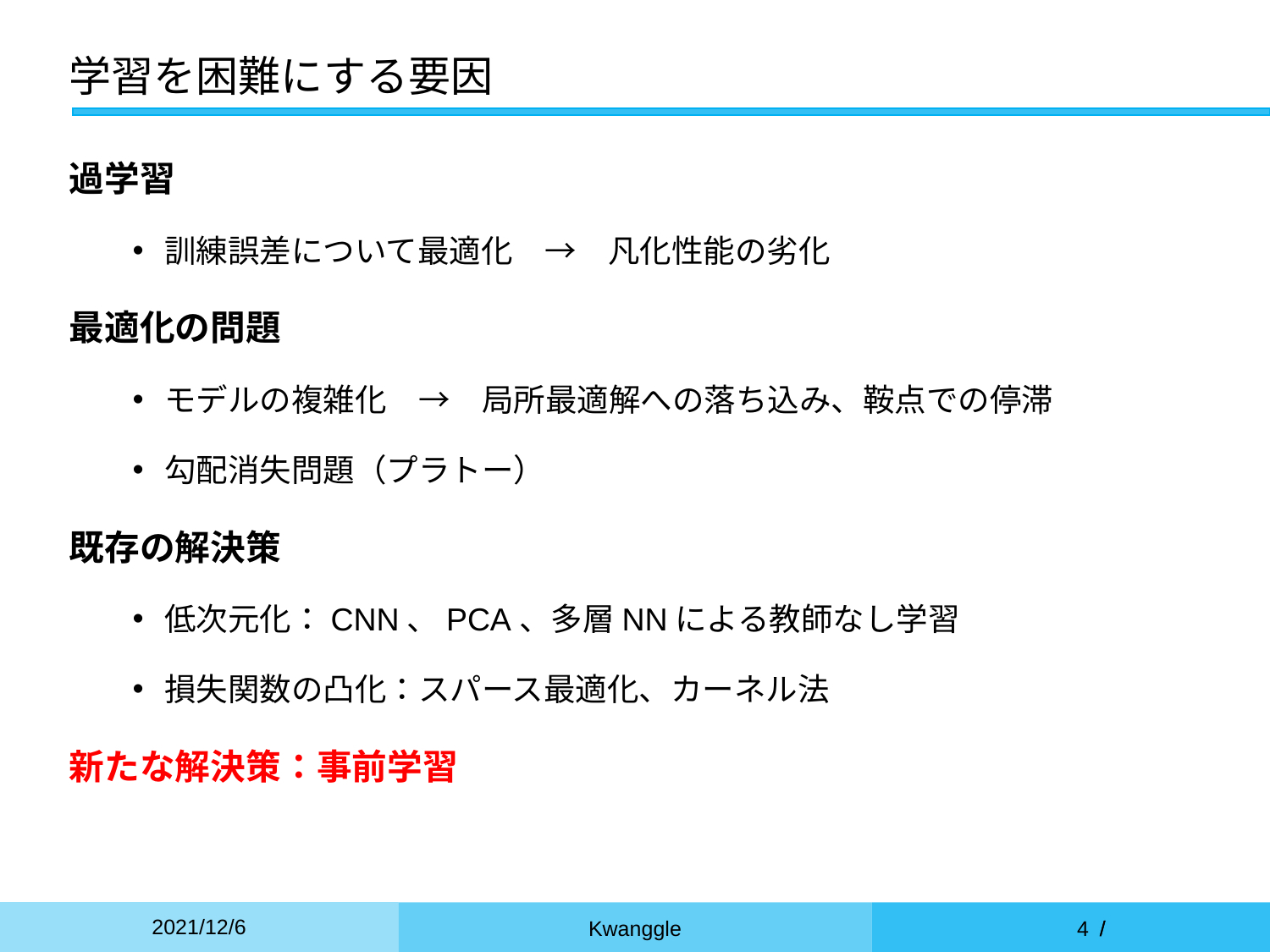

# 学習を困難にする要因
過学習
訓練誤差について最適化　→　凡化性能の劣化
最適化の問題
モデルの複雑化　→　局所最適解への落ち込み、鞍点での停滞
勾配消失問題（プラトー）
既存の解決策
低次元化：CNN、PCA、多層NNによる教師なし学習
損失関数の凸化：スパース最適化、カーネル法
新たな解決策：事前学習
2021/12/6
Kwanggle
4